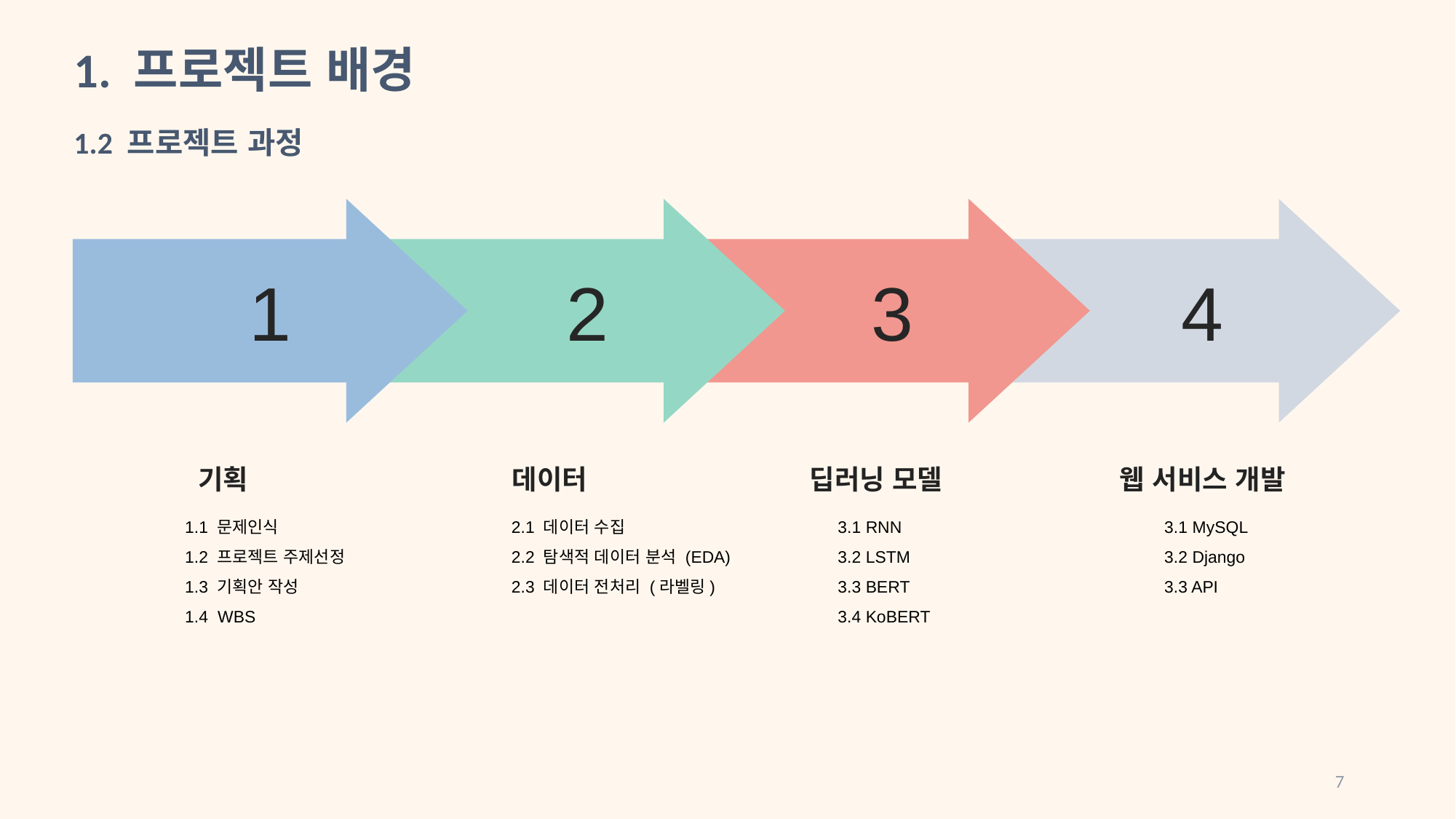

1. 프로젝트 배경
1.2 프로젝트 과정
1
2
3
4
기획
데이터
딥러닝 모델
웹 서비스 개발
	3.1 MySQL
	3.2 Django
	3.3 API
	1.1 문제인식
	1.2 프로젝트 주제선정
	1.3 기획안 작성
	1.4  WBS
	2.1 데이터 수집
	2.2 탐색적 데이터 분석 (EDA)
	2.3 데이터 전처리 (라벨링)
	3.1 RNN
	3.2 LSTM
	3.3 BERT
	3.4 KoBERT
7